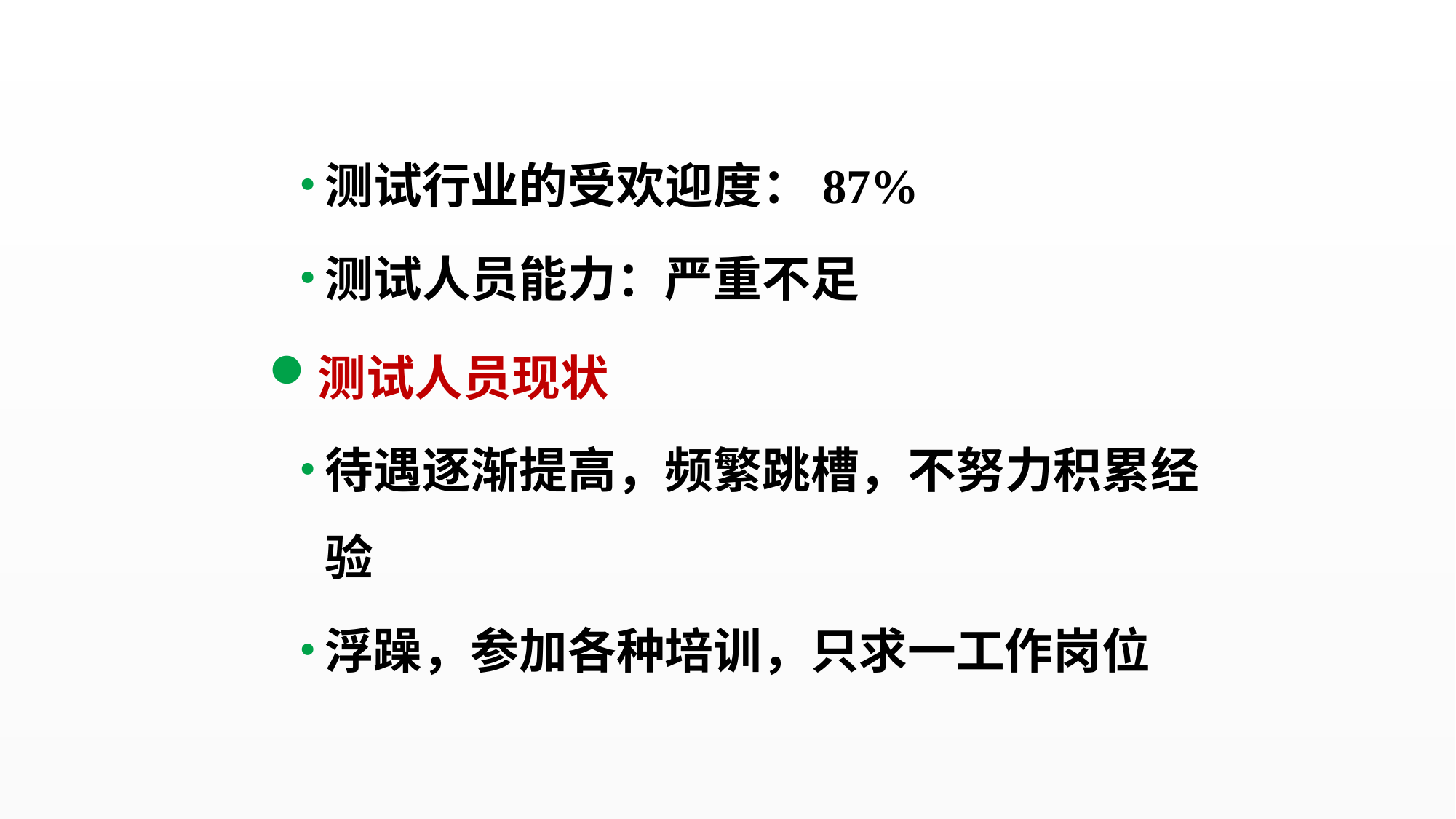

测试行业的受欢迎度：87%
测试人员能力：严重不足
测试人员现状
待遇逐渐提高，频繁跳槽，不努力积累经验
浮躁，参加各种培训，只求一工作岗位